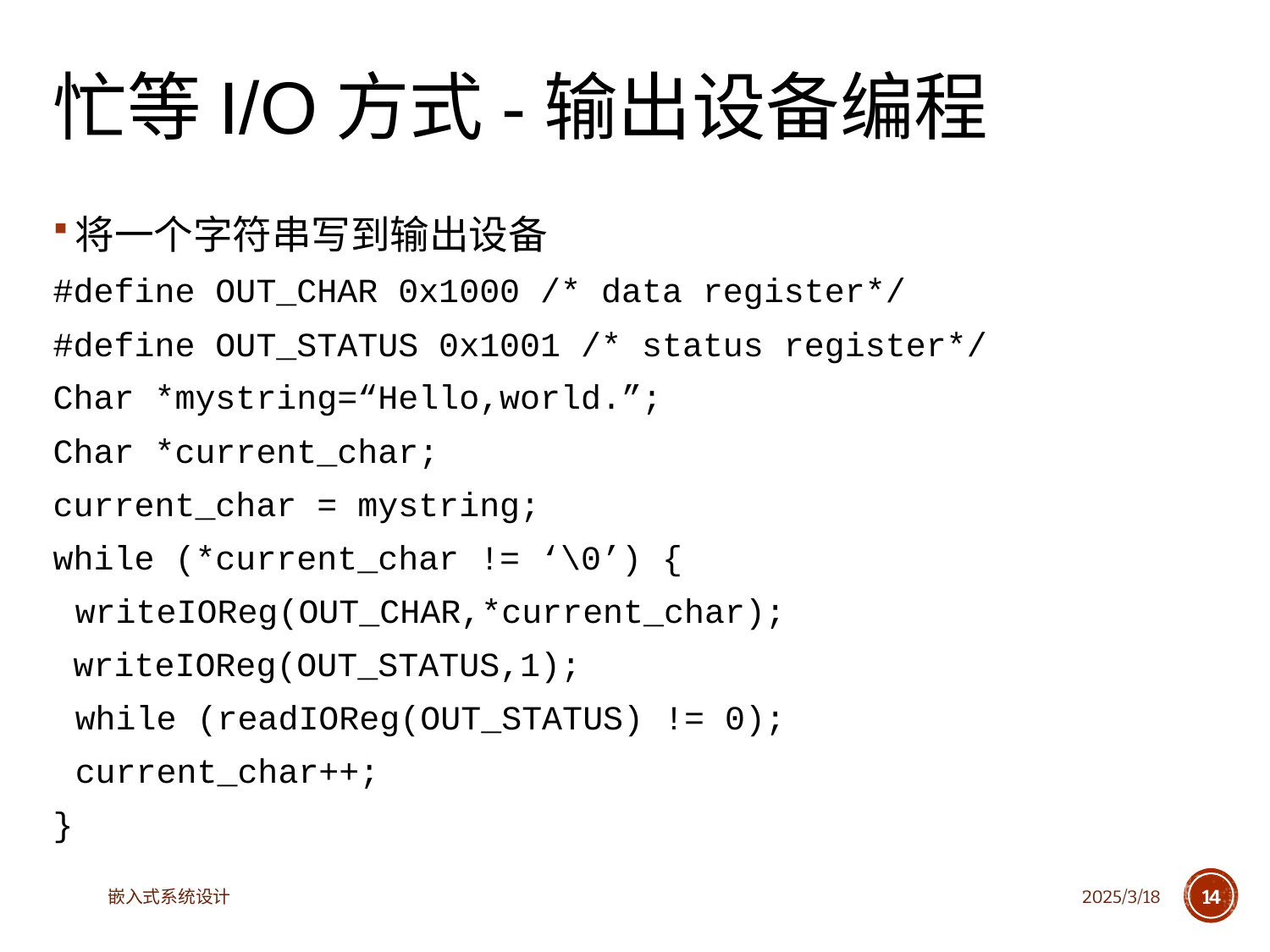

# 忙等I/O方式-输出设备编程
将一个字符串写到输出设备
#define OUT_CHAR 0x1000 /* data register*/
#define OUT_STATUS 0x1001 /* status register*/
Char *mystring=“Hello,world.”;
Char *current_char;
current_char = mystring;
while (*current_char != ‘\0’) {
	writeIOReg(OUT_CHAR,*current_char);
 writeIOReg(OUT_STATUS,1);
	while (readIOReg(OUT_STATUS) != 0);
	current_char++;
}
嵌入式系统设计
2025/3/18
14